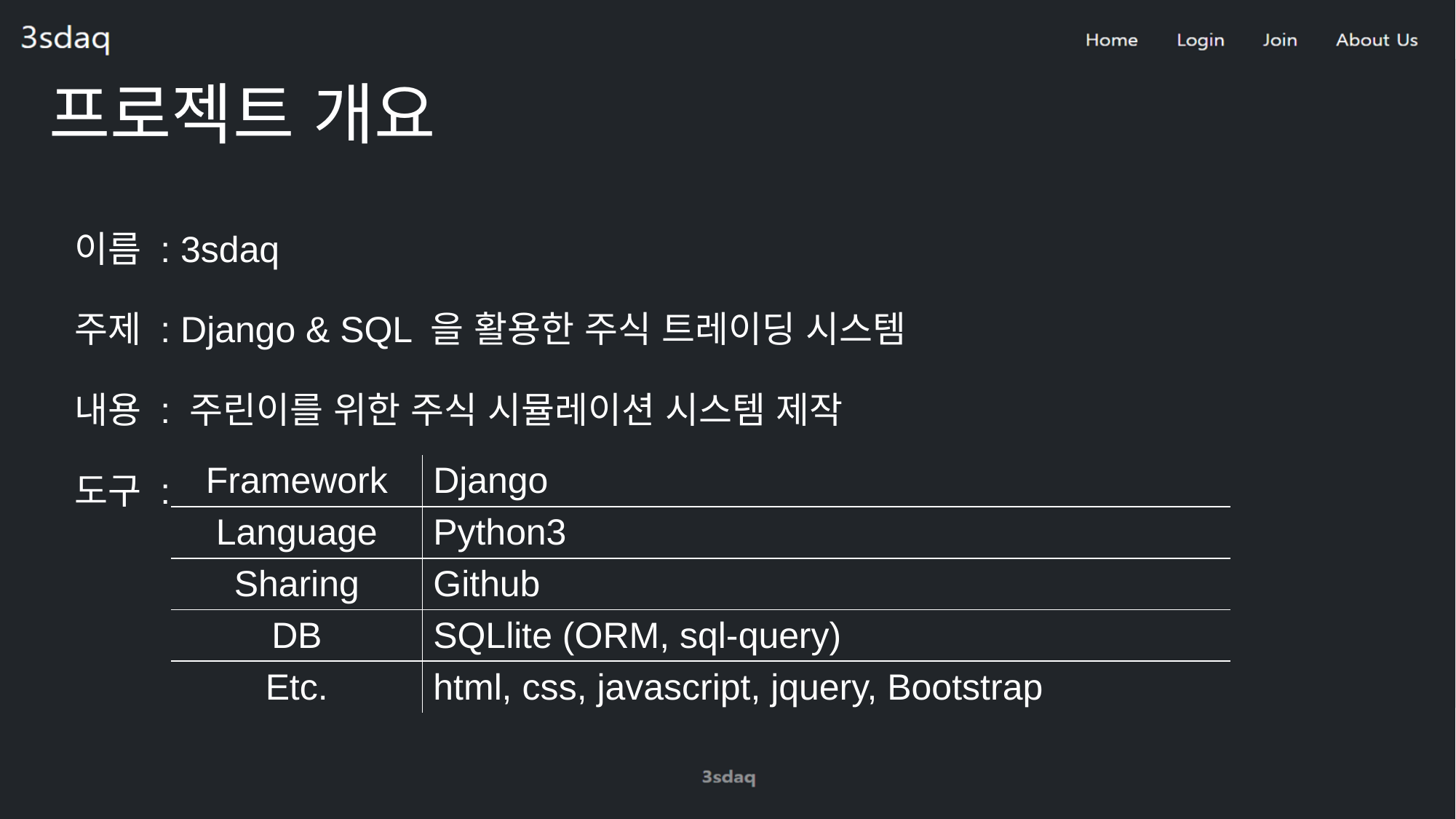

# 프로젝트 개요
이름 : 3sdaq
주제 : Django & SQL 을 활용한 주식 트레이딩 시스템
내용 : 주린이를 위한 주식 시뮬레이션 시스템 제작
도구 :
| Framework | Django |
| --- | --- |
| Language | Python3 |
| Sharing | Github |
| DB | SQLlite (ORM, sql-query) |
| Etc. | html, css, javascript, jquery, Bootstrap |